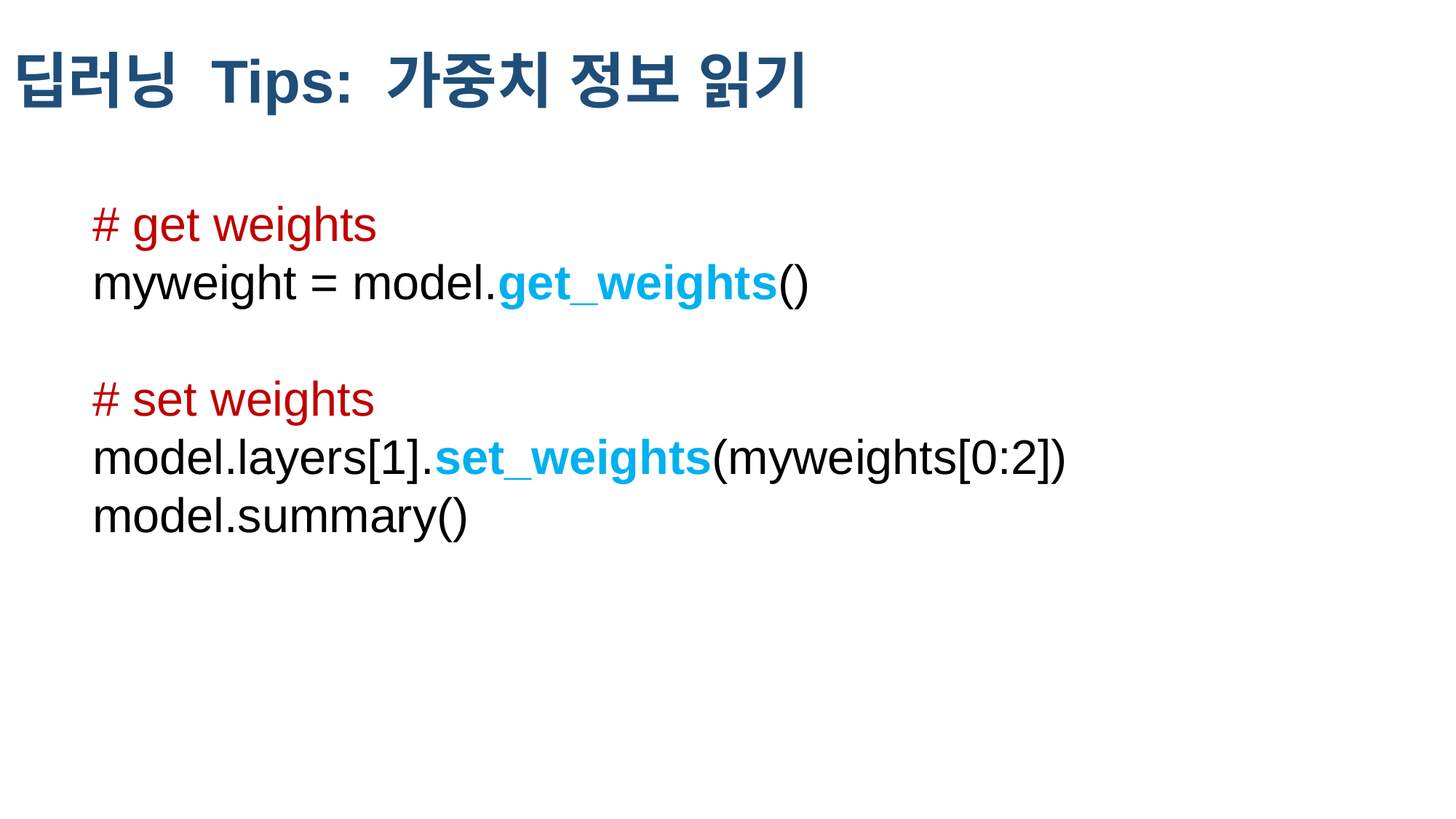

딥러닝 Tips: 가중치 정보 읽기
# get weights
myweight = model.get_weights()

# set weights
model.layers[1].set_weights(myweights[0:2])
model.summary()